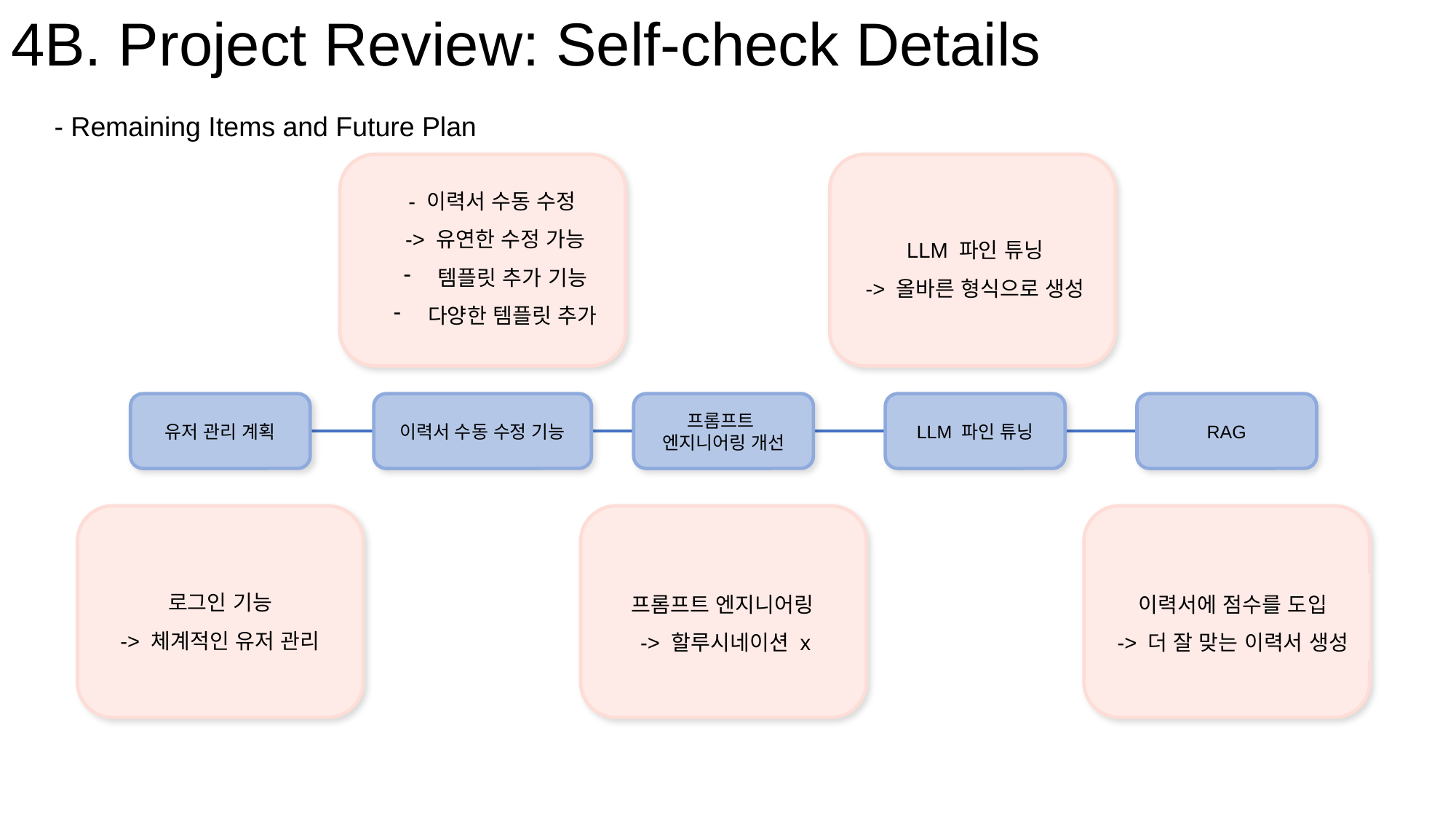

4B. Project Review: Self-check Details
- Remaining Items and Future Plan

- 이력서 수동 수정
-> 유연한 수정 가능
템플릿 추가 기능
다양한 템플릿 추가
LLM 파인 튜닝
-> 올바른 형식으로 생성
유저 관리 계획
이력서 수동 수정 기능
프롬프트
엔지니어링 개선
LLM 파인 튜닝
RAG

로그인 기능
-> 체계적인 유저 관리
프롬프트 엔지니어링
-> 할루시네이션 x
이력서에 점수를 도입
-> 더 잘 맞는 이력서 생성